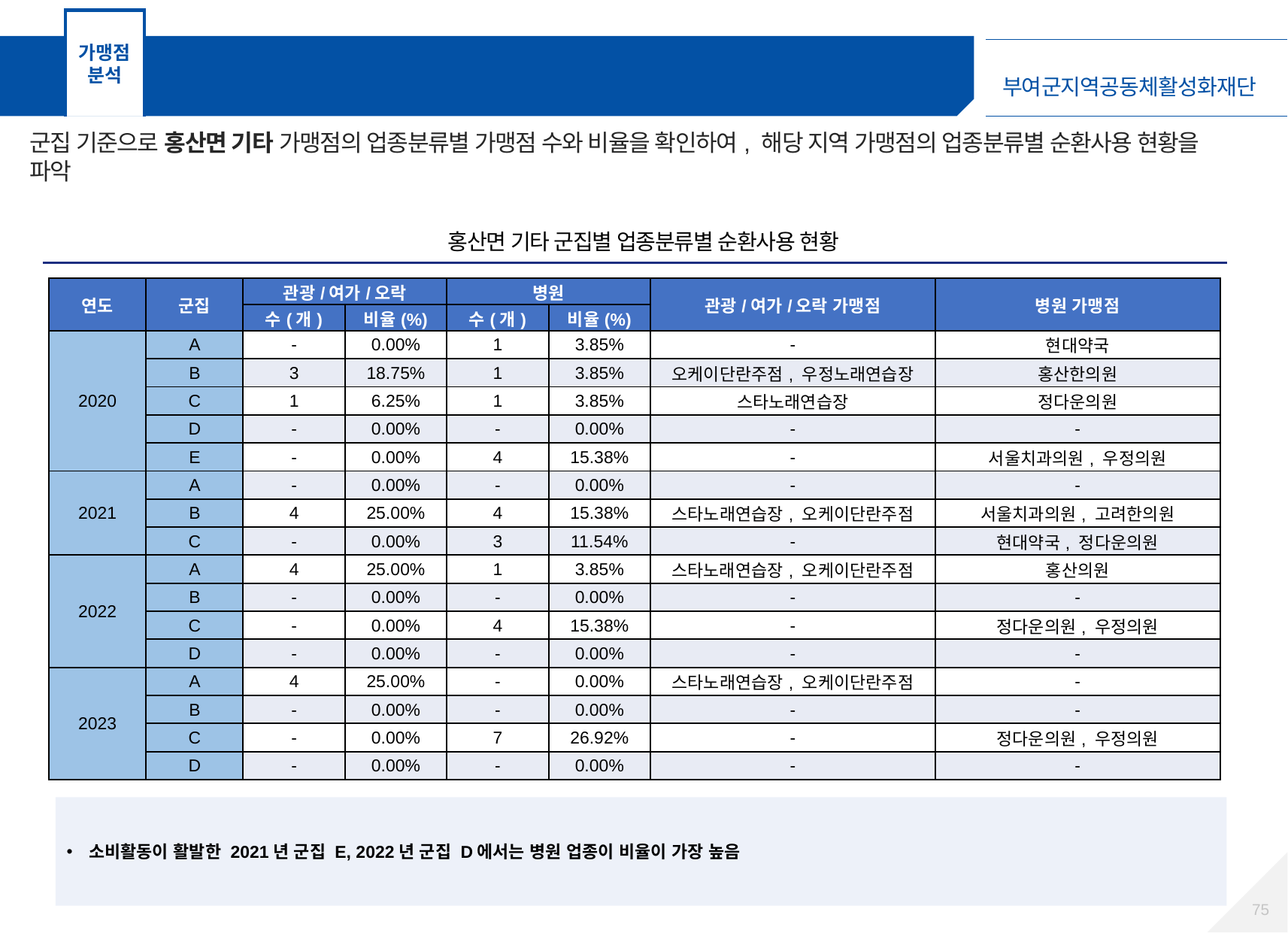

가맹점
분석
가맹점 군집분석 – 홍산면 기타 가맹점
군집 기준으로 홍산면 기타 가맹점의 업종분류별 가맹점 수와 비율을 확인하여, 해당 지역 가맹점의 업종분류별 순환사용 현황을 파악
홍산면 기타 군집별 업종분류별 순환사용 현황
| 연도 | 군집 | 관광/여가/오락 |  | 병원 |  | 관광/여가/오락 가맹점 | 병원 가맹점 |
| --- | --- | --- | --- | --- | --- | --- | --- |
| 연도 | 군집 | 수(개) | 비율(%) | 수(개) | 비율(%) |  |  |
| 2020 | A | - | 0.00% | 1 | 3.85% | - | 현대약국 |
|  | B | 3 | 18.75% | 1 | 3.85% | 오케이단란주점, 우정노래연습장 | 홍산한의원 |
|  | C | 1 | 6.25% | 1 | 3.85% | 스타노래연습장 | 정다운의원 |
|  | D | - | 0.00% | - | 0.00% | - | - |
|  | E | - | 0.00% | 4 | 15.38% | - | 서울치과의원, 우정의원 |
| 2021 | A | - | 0.00% | - | 0.00% | - | - |
|  | B | 4 | 25.00% | 4 | 15.38% | 스타노래연습장, 오케이단란주점 | 서울치과의원, 고려한의원 |
|  | C | - | 0.00% | 3 | 11.54% | - | 현대약국, 정다운의원 |
| 2022 | A | 4 | 25.00% | 1 | 3.85% | 스타노래연습장, 오케이단란주점 | 홍산의원 |
|  | B | - | 0.00% | - | 0.00% | - | - |
|  | C | - | 0.00% | 4 | 15.38% | - | 정다운의원, 우정의원 |
|  | D | - | 0.00% | - | 0.00% | - | - |
| 2023 | A | 4 | 25.00% | - | 0.00% | 스타노래연습장, 오케이단란주점 | - |
|  | B | - | 0.00% | - | 0.00% | - | - |
|  | C | - | 0.00% | 7 | 26.92% | - | 정다운의원, 우정의원 |
|  | D | - | 0.00% | - | 0.00% | - | - |
소비활동이 활발한 2021년 군집 E, 2022년 군집 D에서는 병원 업종이 비율이 가장 높음
75